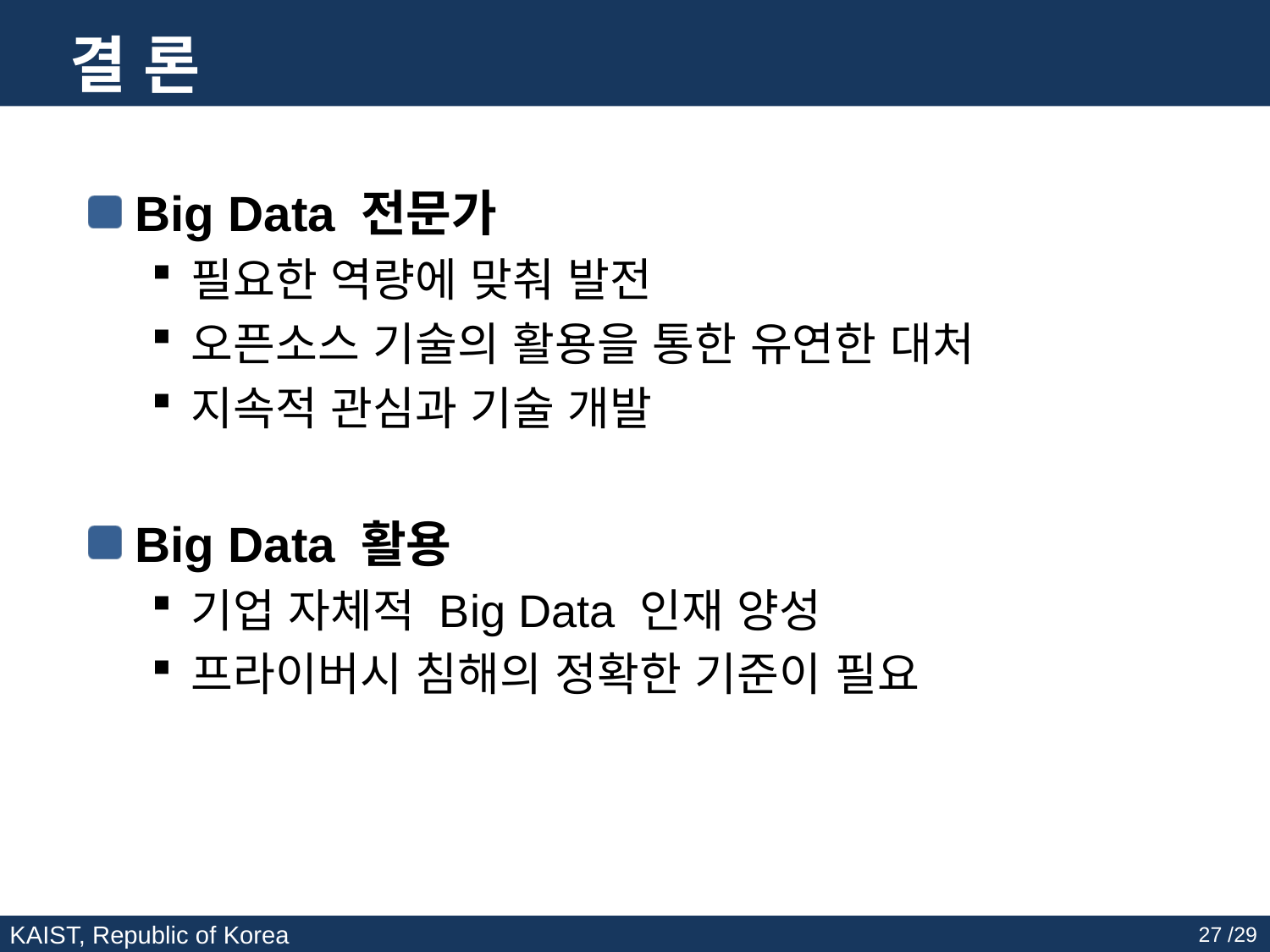

# 결 론
Big Data 전문가
필요한 역량에 맞춰 발전
오픈소스 기술의 활용을 통한 유연한 대처
지속적 관심과 기술 개발

Big Data 활용
기업 자체적 Big Data 인재 양성
프라이버시 침해의 정확한 기준이 필요

27